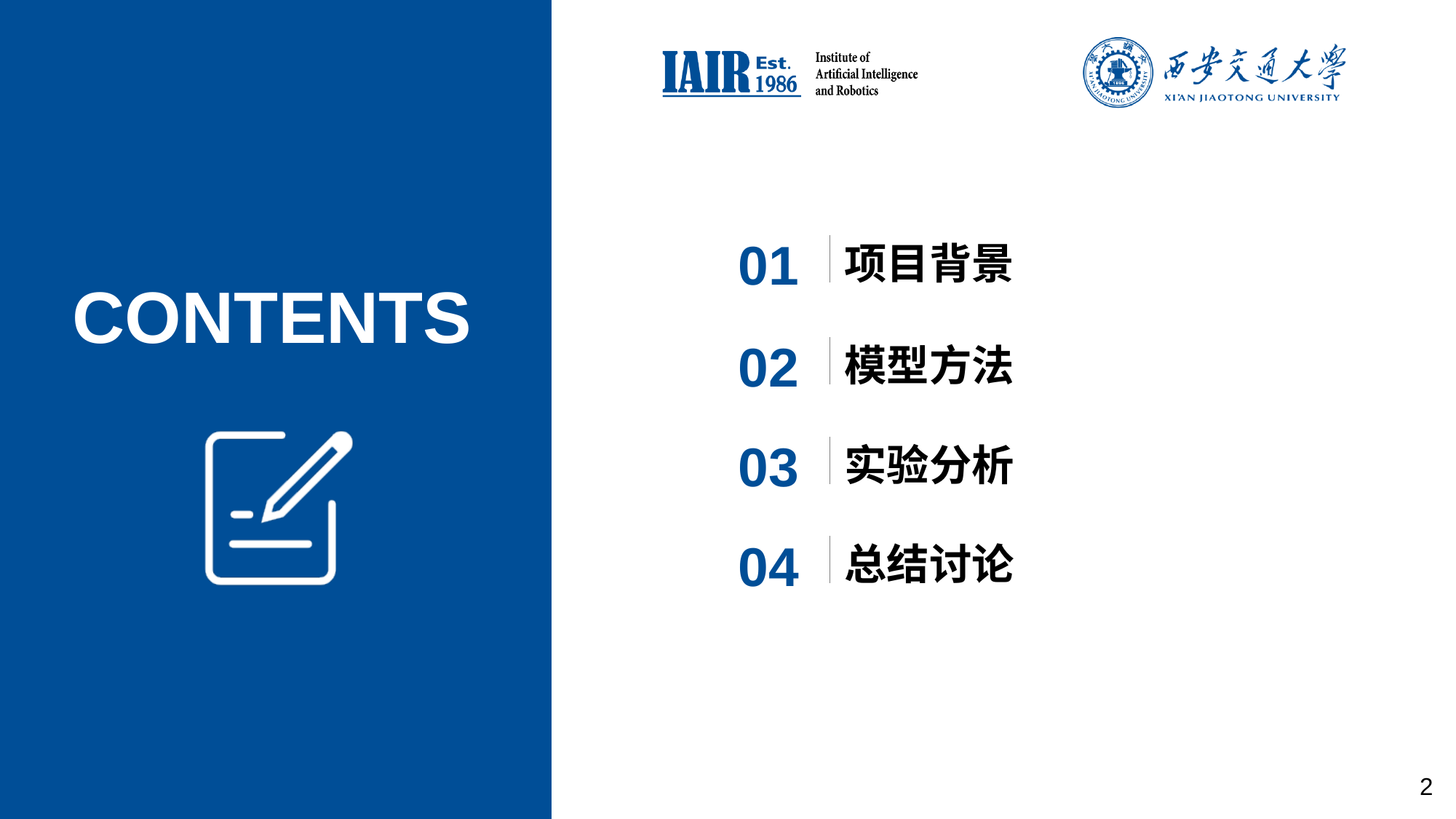

01
项目背景
02
模型方法
03
实验分析
04
总结讨论
2